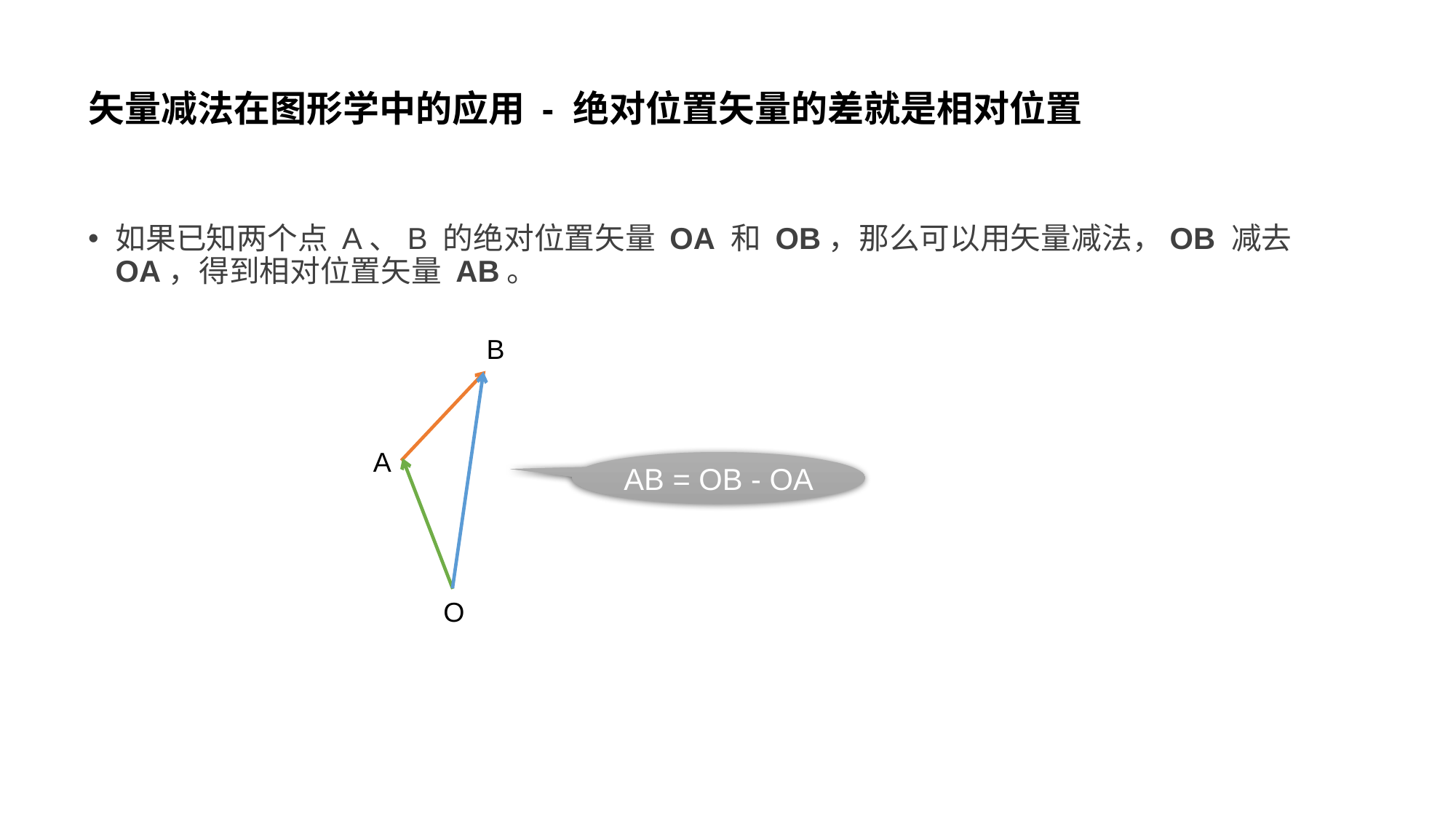

# 矢量减法在图形学中的应用 - 绝对位置矢量的差就是相对位置
如果已知两个点 A、B 的绝对位置矢量 OA 和 OB，那么可以用矢量减法，OB 减去 OA，得到相对位置矢量 AB。
B
A
AB = OB - OA
O